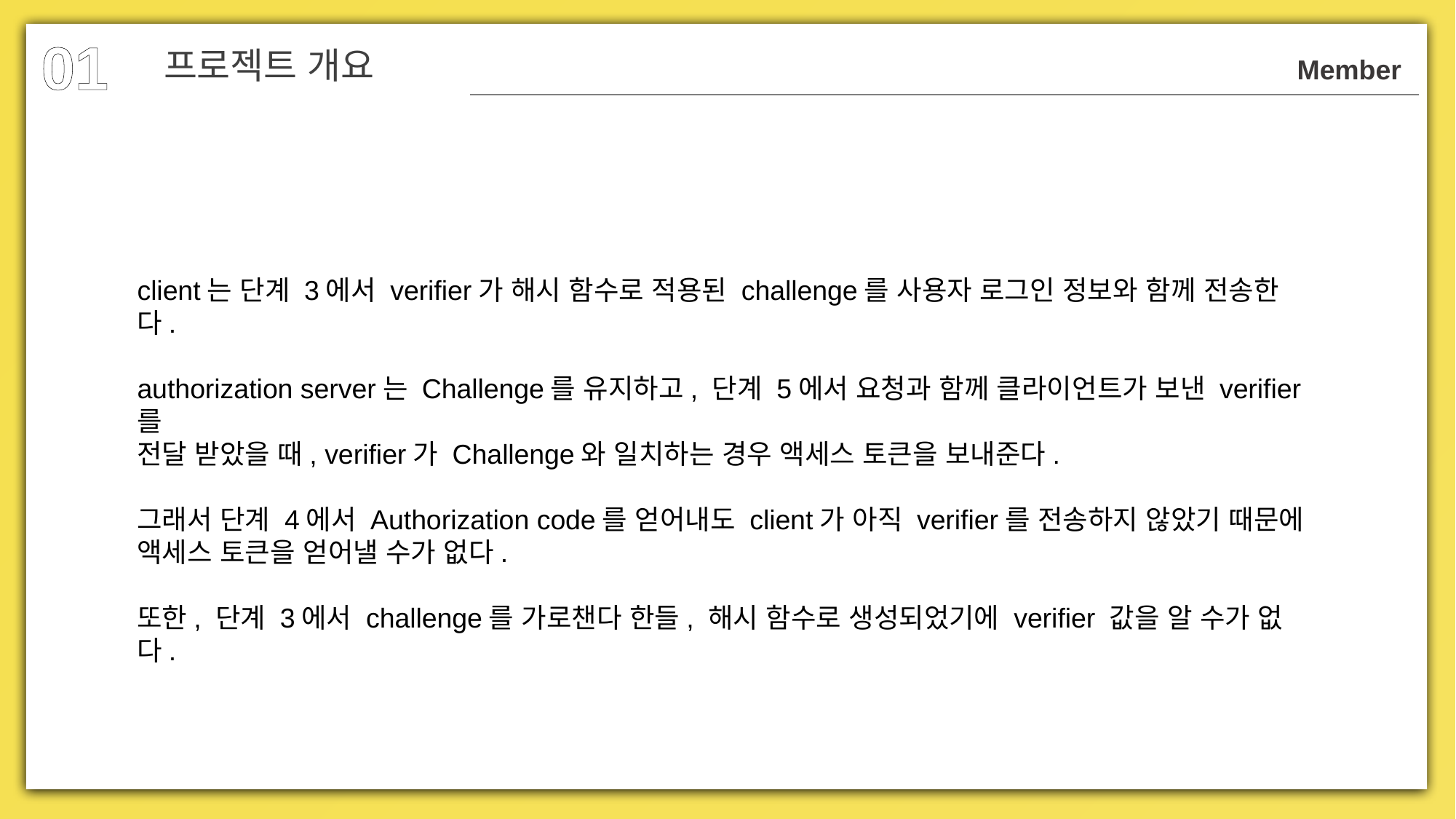

01

프로젝트 개요
Member
client는 단계 3에서 verifier가 해시 함수로 적용된 challenge를 사용자 로그인 정보와 함께 전송한다.

authorization server는 Challenge를 유지하고, 단계 5에서 요청과 함께 클라이언트가 보낸 verifier를
전달 받았을 때, verifier가 Challenge와 일치하는 경우 액세스 토큰을 보내준다.

그래서 단계 4에서 Authorization code를 얻어내도 client가 아직 verifier를 전송하지 않았기 때문에
액세스 토큰을 얻어낼 수가 없다.

또한, 단계 3에서 challenge를 가로챈다 한들, 해시 함수로 생성되었기에 verifier 값을 알 수가 없다.